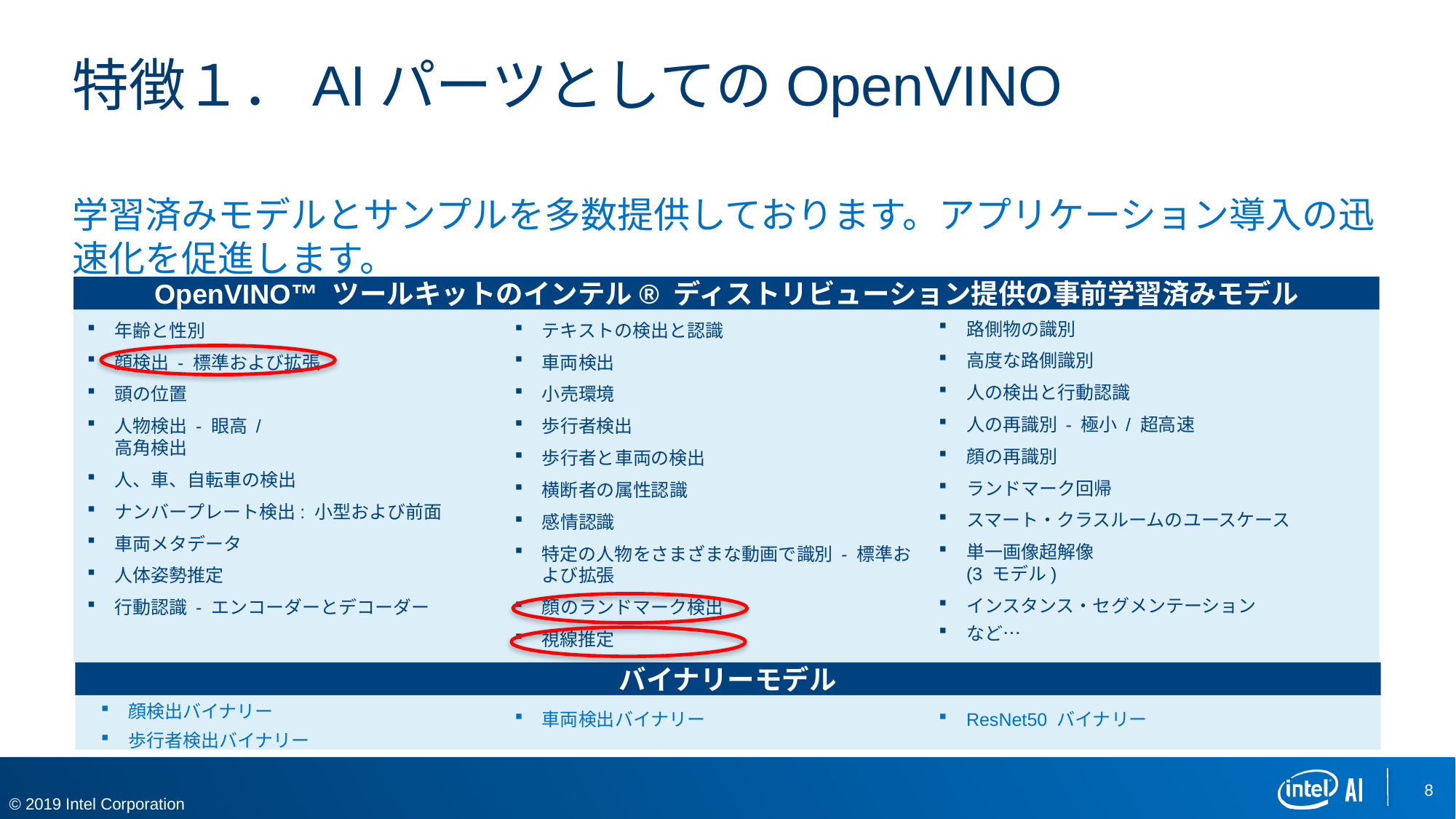

# 特徴１．AIパーツとしてのOpenVINO
学習済みモデルとサンプルを多数提供しております。アプリケーション導入の迅速化を促進します。

OpenVINO™ ツールキットのインテル® ディストリビューション提供の事前学習済みモデル
路側物の識別
高度な路側識別
人の検出と行動認識
人の再識別 - 極小 / 超高速
顔の再識別
ランドマーク回帰
スマート・クラスルームのユースケース
単一画像超解像
(3 モデル)
インスタンス・セグメンテーション
など…

テキストの検出と認識
車両検出
小売環境
歩行者検出
歩行者と車両の検出
横断者の属性認識
感情認識
特定の人物をさまざまな動画で識別 - 標準および拡張
顔のランドマーク検出
視線推定
年齢と性別
顔検出 - 標準および拡張
頭の位置
人物検出 - 眼高 /
高角検出
人、車、自転車の検出
ナンバープレート検出: 小型および前面
車両メタデータ
人体姿勢推定
行動認識 - エンコーダーとデコーダー

バイナリーモデル

顔検出バイナリー
歩行者検出バイナリー
ResNet50 バイナリー
車両検出バイナリー
8